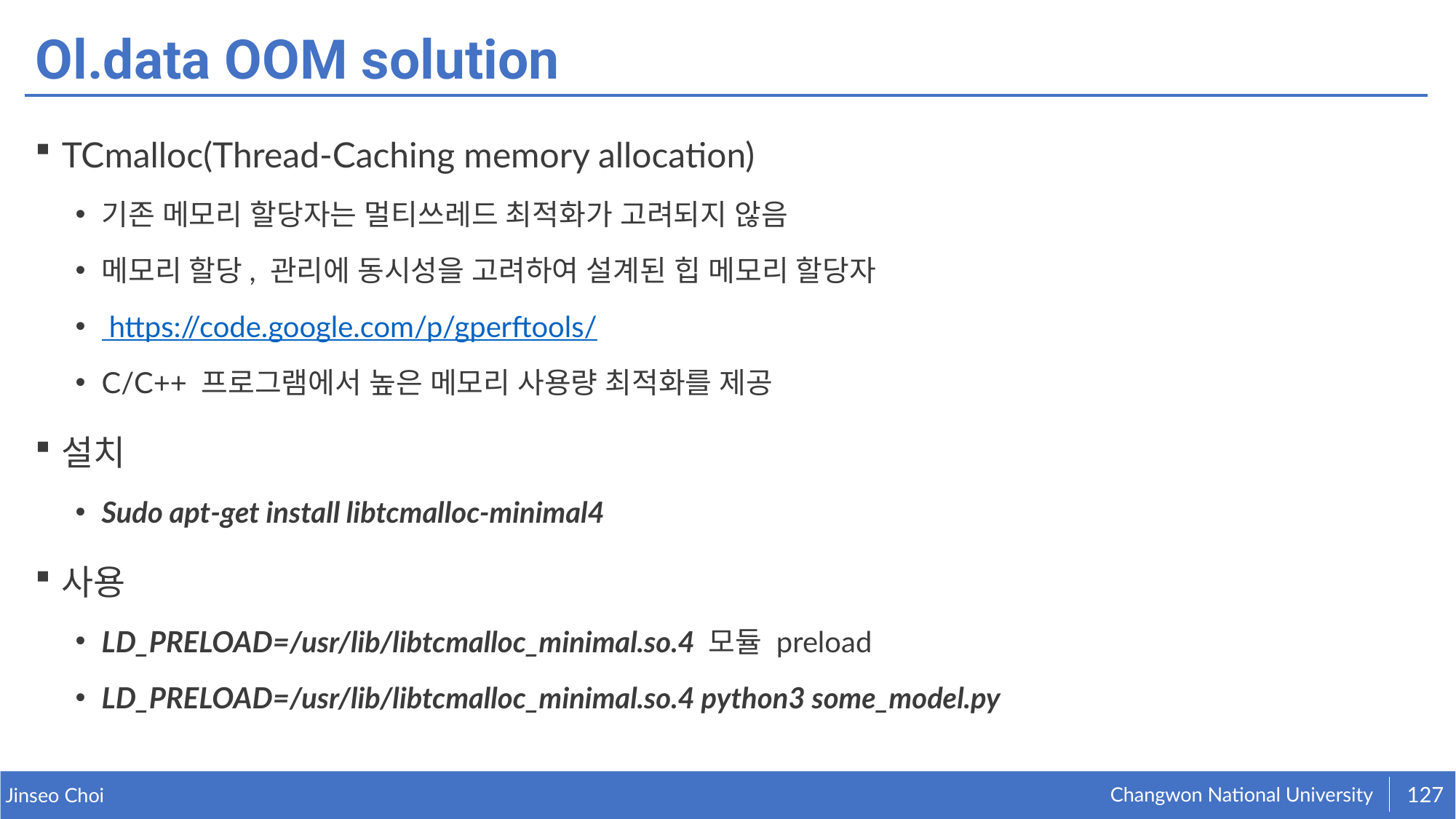

# Ol.data OOM solution
TCmalloc(Thread-Caching memory allocation)
기존 메모리 할당자는 멀티쓰레드 최적화가 고려되지 않음
메모리 할당, 관리에 동시성을 고려하여 설계된 힙 메모리 할당자
 https://code.google.com/p/gperftools/
C/C++ 프로그램에서 높은 메모리 사용량 최적화를 제공
설치
Sudo apt-get install libtcmalloc-minimal4
사용
LD_PRELOAD=/usr/lib/libtcmalloc_minimal.so.4 모듈 preload
LD_PRELOAD=/usr/lib/libtcmalloc_minimal.so.4 python3 some_model.py

127